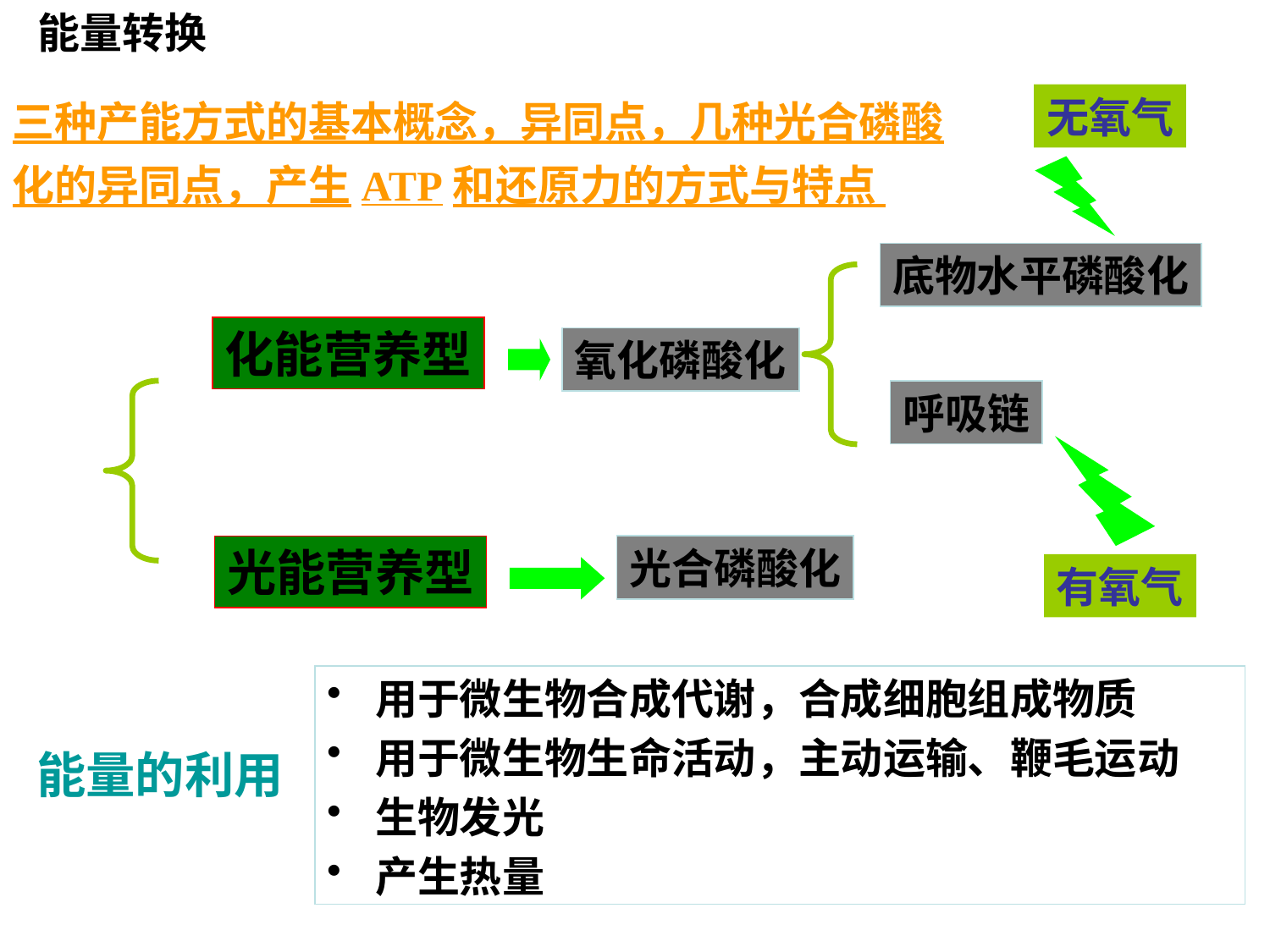

能量转换
三种产能方式的基本概念，异同点，几种光合磷酸化的异同点，产生ATP和还原力的方式与特点
无氧气

底物水平磷酸化

化能营养型
氧化磷酸化

呼吸链

光能营养型
光合磷酸化
有氧气

用于微生物合成代谢，合成细胞组成物质
用于微生物生命活动，主动运输、鞭毛运动
生物发光
产生热量
能量的利用